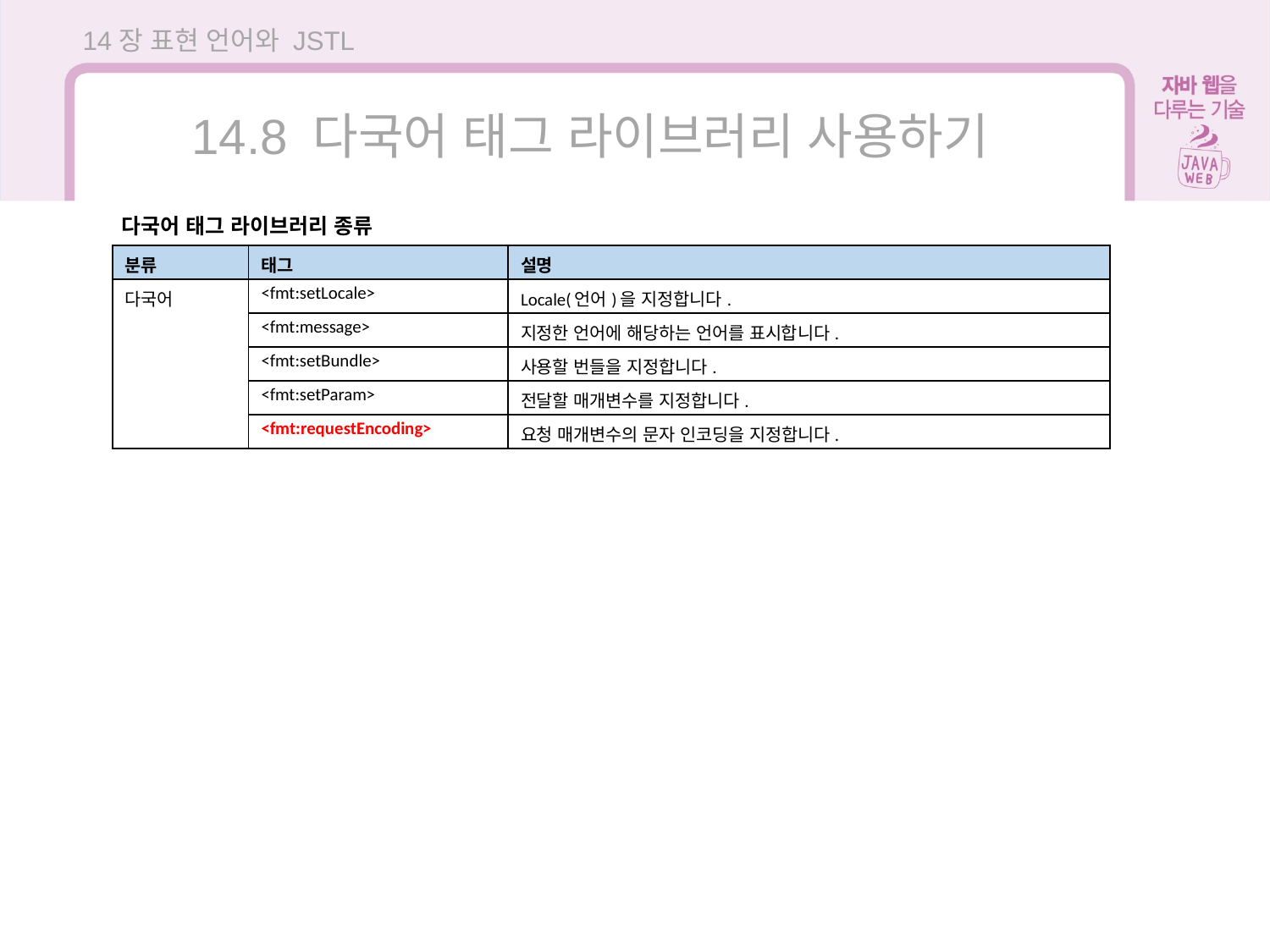

14장 표현 언어와 JSTL
14.8 다국어 태그 라이브러리 사용하기
다국어 태그 라이브러리 종류
| 분류 | 태그 | 설명 |
| --- | --- | --- |
| 다국어 | <fmt:setLocale> | Locale(언어)을 지정합니다. |
|  | <fmt:message> | 지정한 언어에 해당하는 언어를 표시합니다. |
|  | <fmt:setBundle> | 사용할 번들을 지정합니다. |
|  | <fmt:setParam> | 전달할 매개변수를 지정합니다. |
|  | <fmt:requestEncoding> | 요청 매개변수의 문자 인코딩을 지정합니다. |